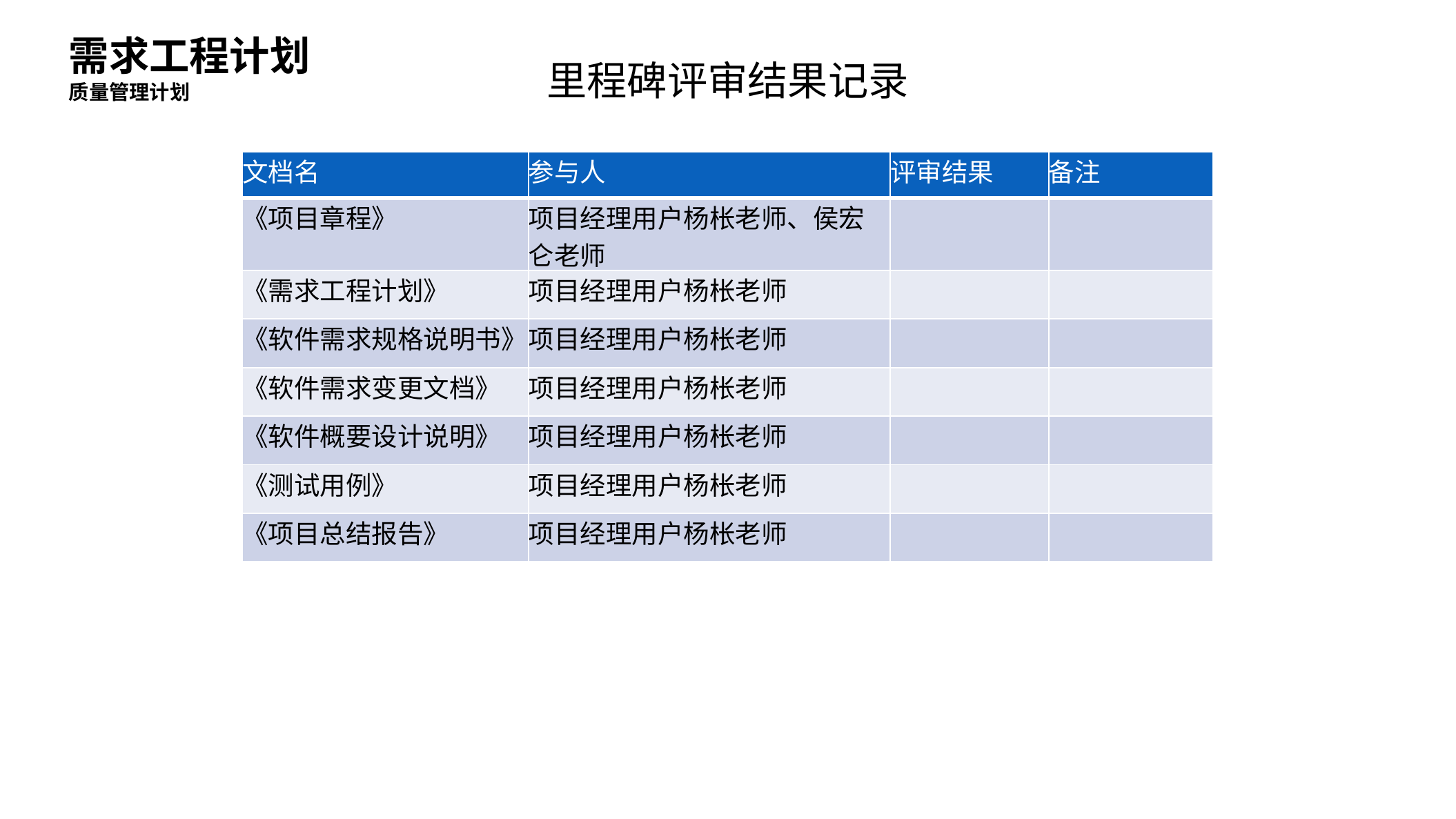

需求工程计划
里程碑评审结果记录
质量管理计划
| 文档名 | 参与人 | 评审结果 | 备注 |
| --- | --- | --- | --- |
| 《项目章程》 | 项目经理用户杨枨老师、侯宏仑老师 |  |  |
| 《需求工程计划》 | 项目经理用户杨枨老师 |  |  |
| 《软件需求规格说明书》 | 项目经理用户杨枨老师 |  |  |
| 《软件需求变更文档》 | 项目经理用户杨枨老师 |  |  |
| 《软件概要设计说明》 | 项目经理用户杨枨老师 |  |  |
| 《测试用例》 | 项目经理用户杨枨老师 |  |  |
| 《项目总结报告》 | 项目经理用户杨枨老师 |  |  |